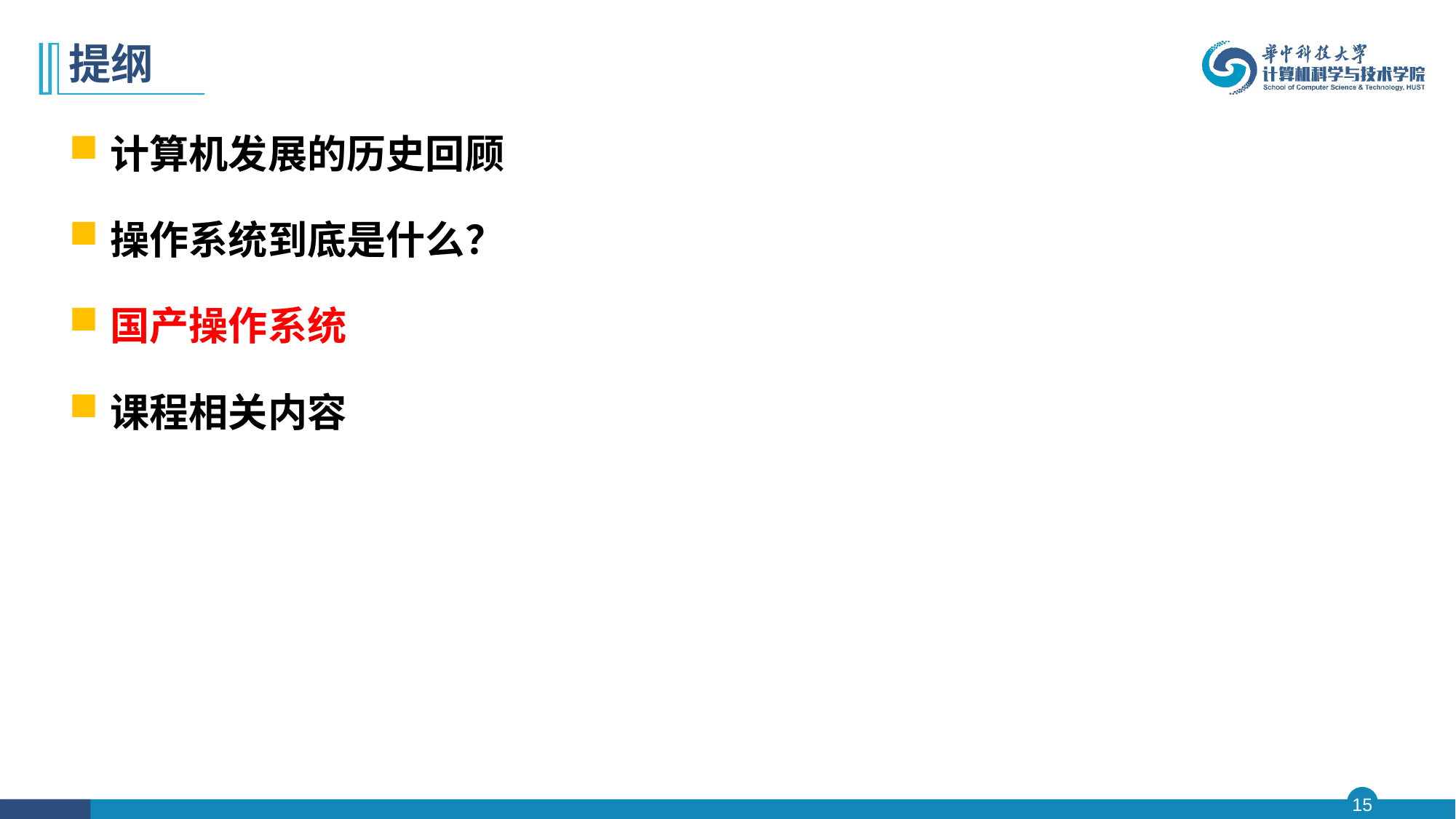

# 提纲
计算机发展的历史回顾
操作系统到底是什么？
国产操作系统
课程相关内容